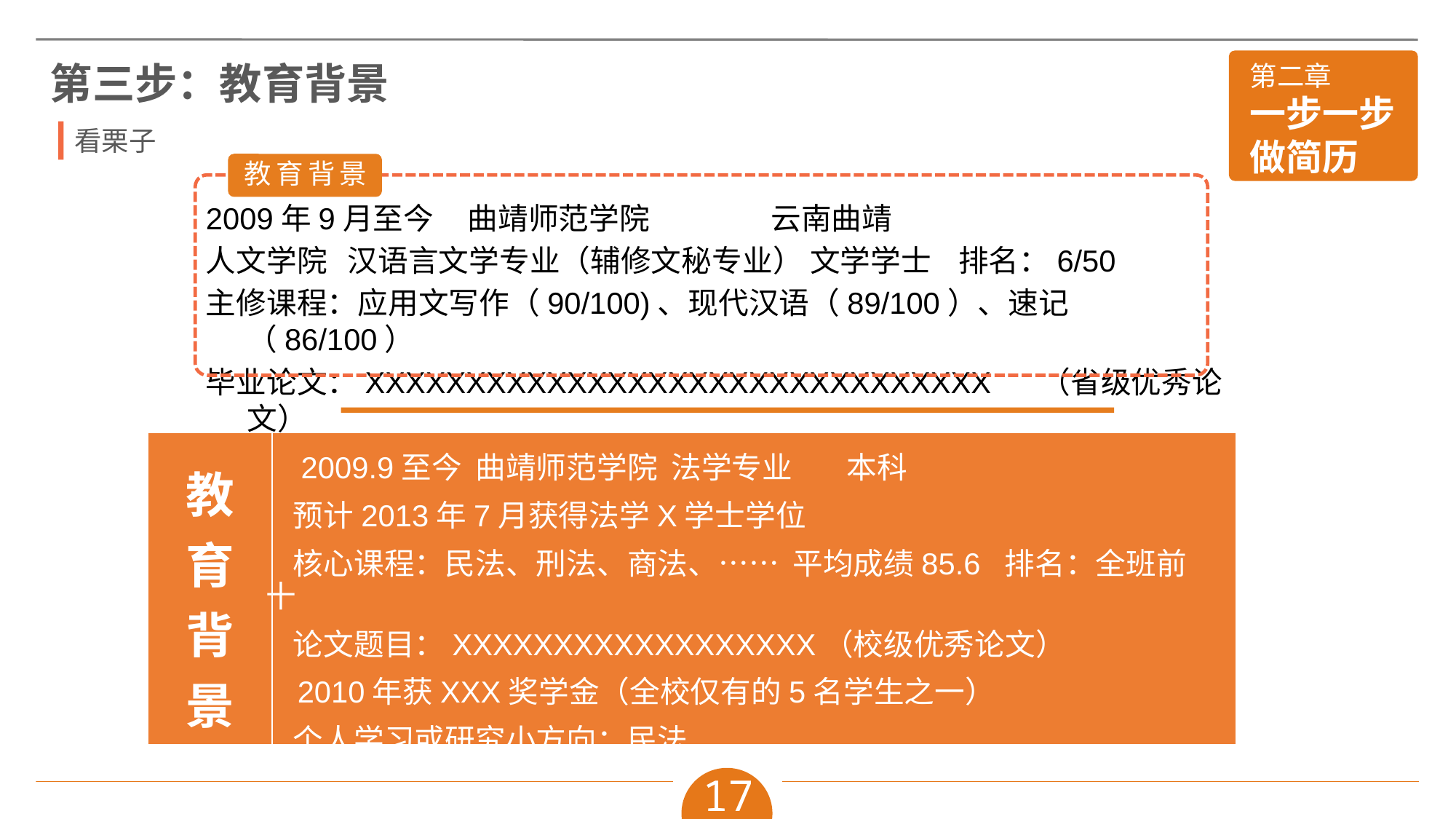

第三步：教育背景
看栗子

教育背景

2009年9月至今     曲靖师范学院                  云南曲靖
人文学院   汉语言文学专业（辅修文秘专业） 文学学士    排名：6/50
主修课程：应用文写作（90/100)、现代汉语（89/100）、速记（86/100）
毕业论文：XXXXXXXXXXXXXXXXXXXXXXXXXXXXXXX     （省级优秀论文）

| 教 育 背 景 |  |
| --- | --- |
         2009.9至今  曲靖师范学院  法学专业        本科
       预计2013年7月获得法学X学士学位
       核心课程：民法、刑法、商法、……  平均成绩85.6  排名：全班前十
       论文题目：XXXXXXXXXXXXXXXXXX（校级优秀论文）
       2010年获XXX奖学金（全校仅有的5名学生之一）
       个人学习或研究小方向：民法

17